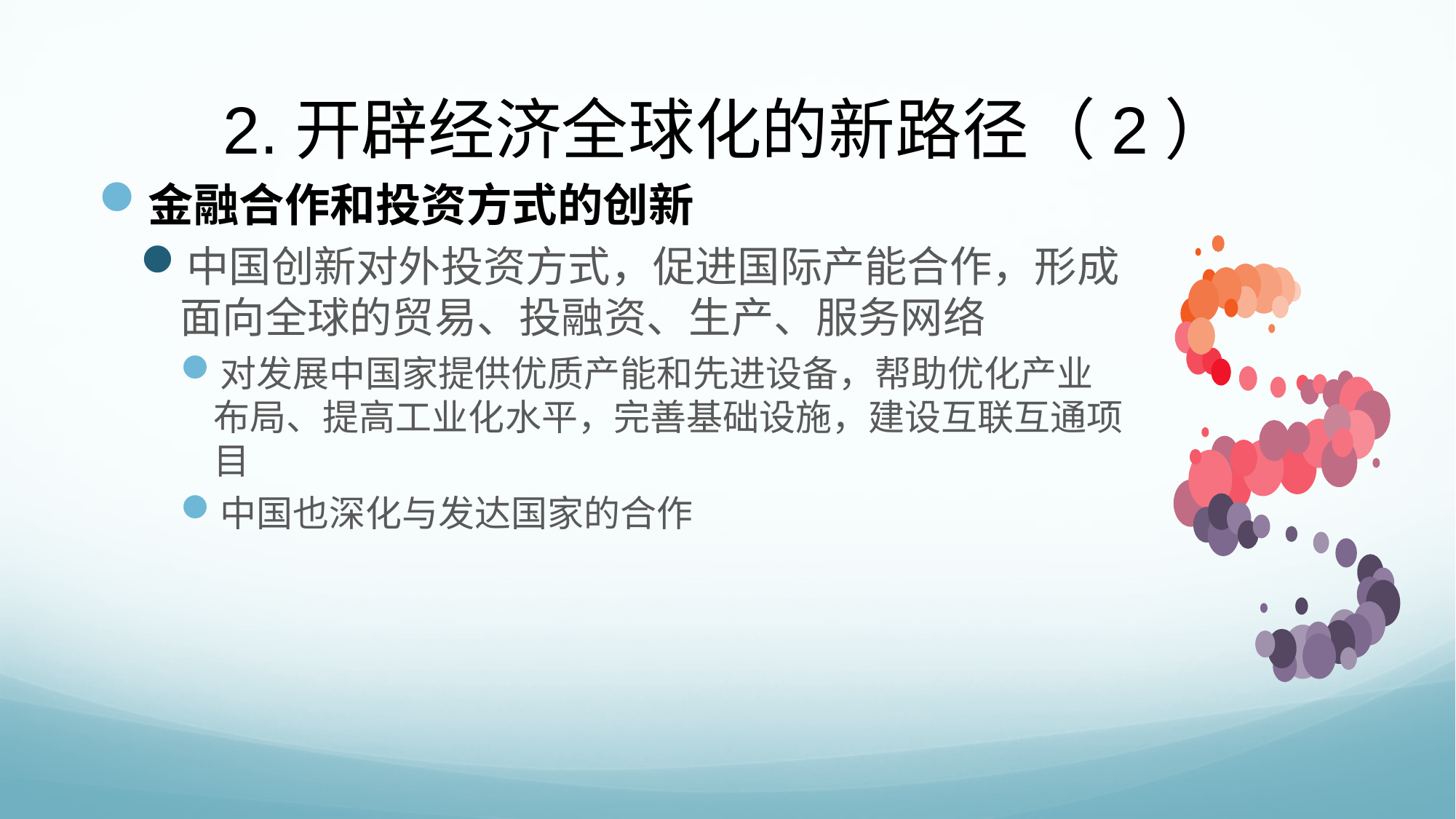

# 2.开辟经济全球化的新路径（2）
金融合作和投资方式的创新
中国创新对外投资方式，促进国际产能合作，形成面向全球的贸易、投融资、生产、服务网络
对发展中国家提供优质产能和先进设备，帮助优化产业布局、提高工业化水平，完善基础设施，建设互联互通项目
中国也深化与发达国家的合作